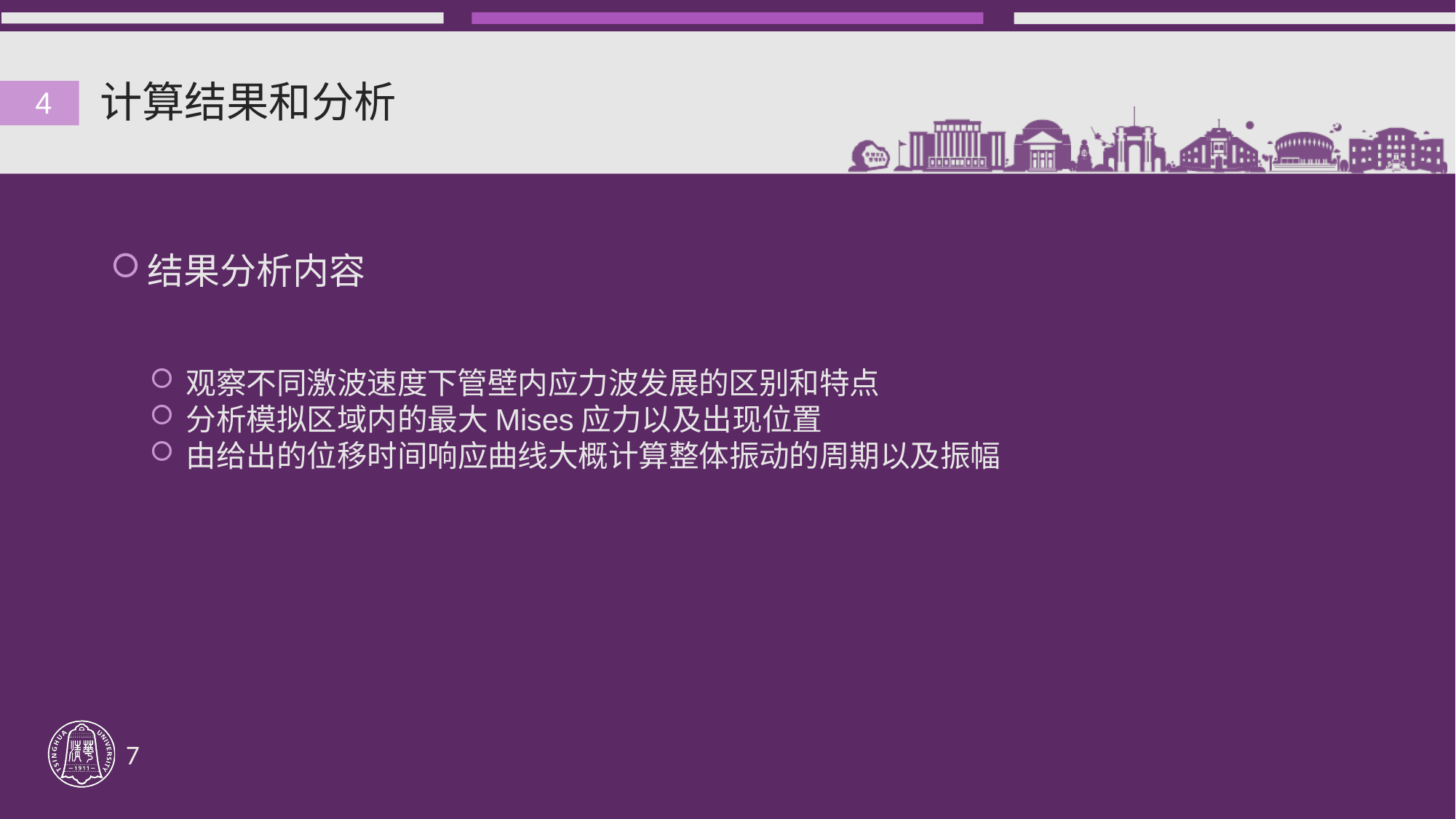

# 计算结果和分析

4

结果分析内容

观察不同激波速度下管壁内应力波发展的区别和特点
分析模拟区域内的最大Mises应力以及出现位置
由给出的位移时间响应曲线大概计算整体振动的周期以及振幅

7